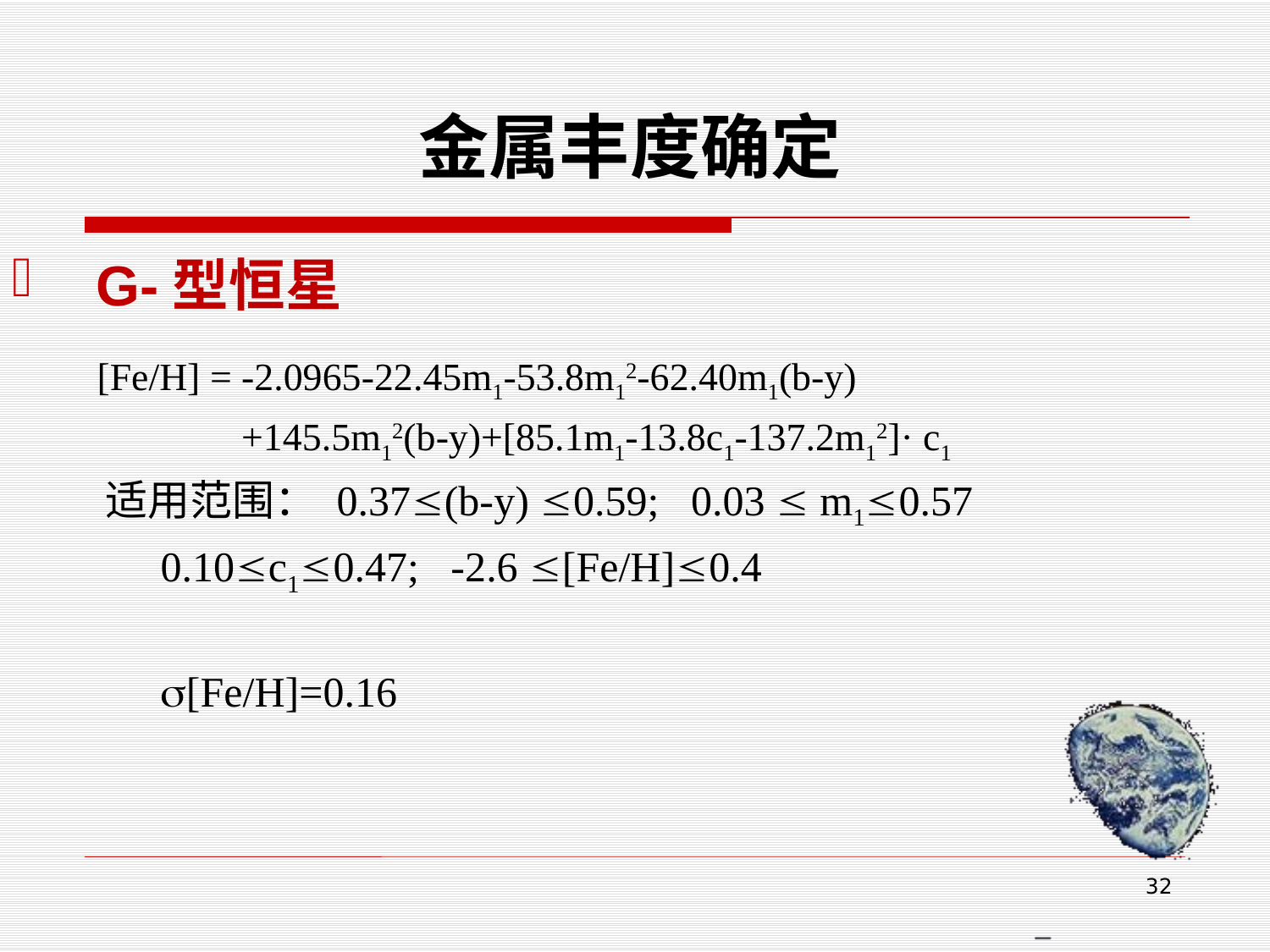

金属丰度确定
  G-型恒星

  [Fe/H] = -2.0965-22.45m1-53.8m12-62.40m1(b-y)
                 +145.5m12(b-y)+[85.1m1-13.8c1-137.2m12]· c1
  适用范围： 0.37≤(b-y) ≤0.59;   0.03 ≤ m1≤0.57
        0.10≤c1≤0.47;   -2.6 ≤[Fe/H]≤0.4

        σ[Fe/H]=0.16
32